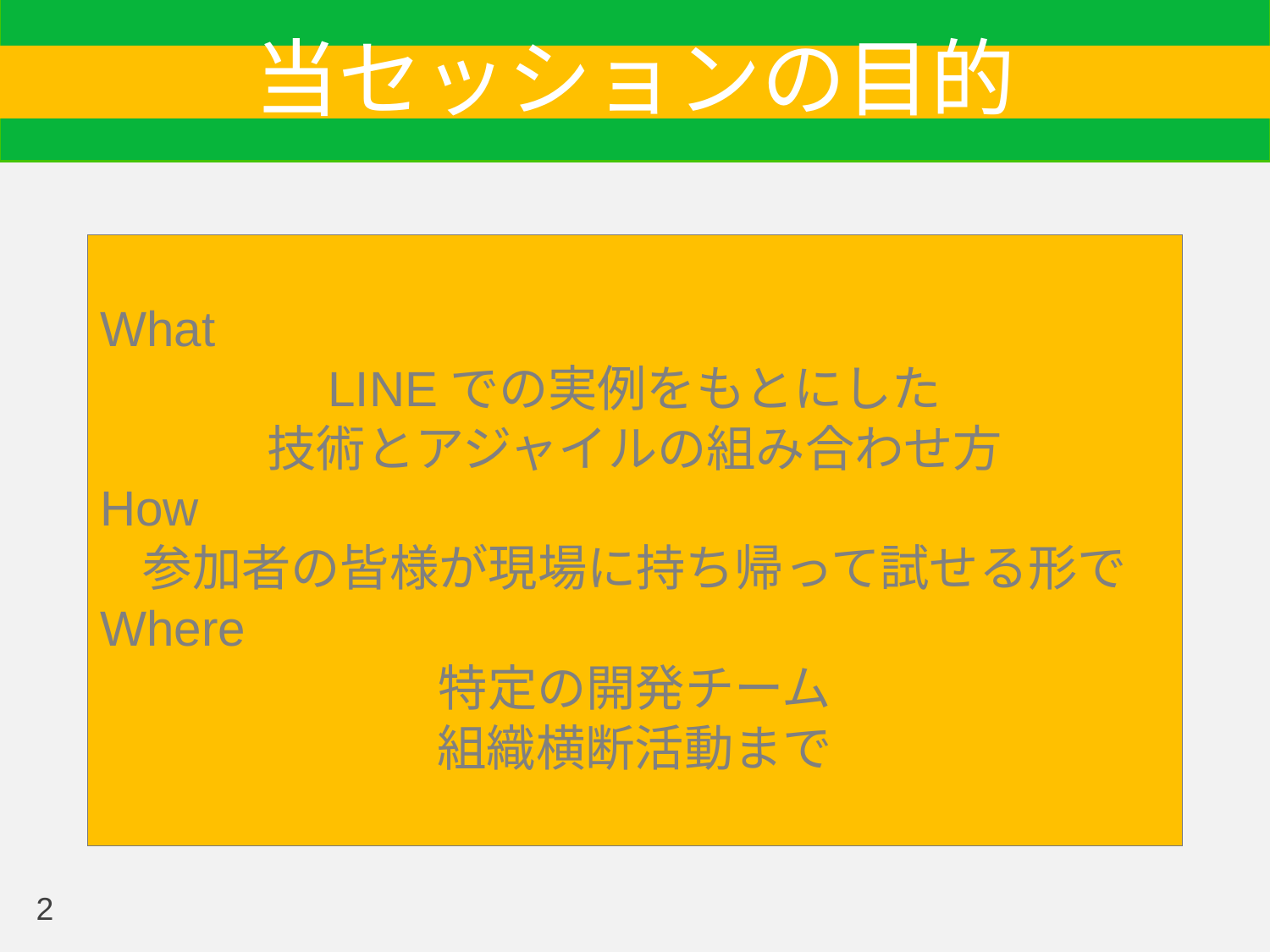

# 当セッションの目的
What
LINEでの実例をもとにした
技術とアジャイルの組み合わせ方
How
参加者の皆様が現場に持ち帰って試せる形で
Where
特定の開発チーム
組織横断活動まで
2